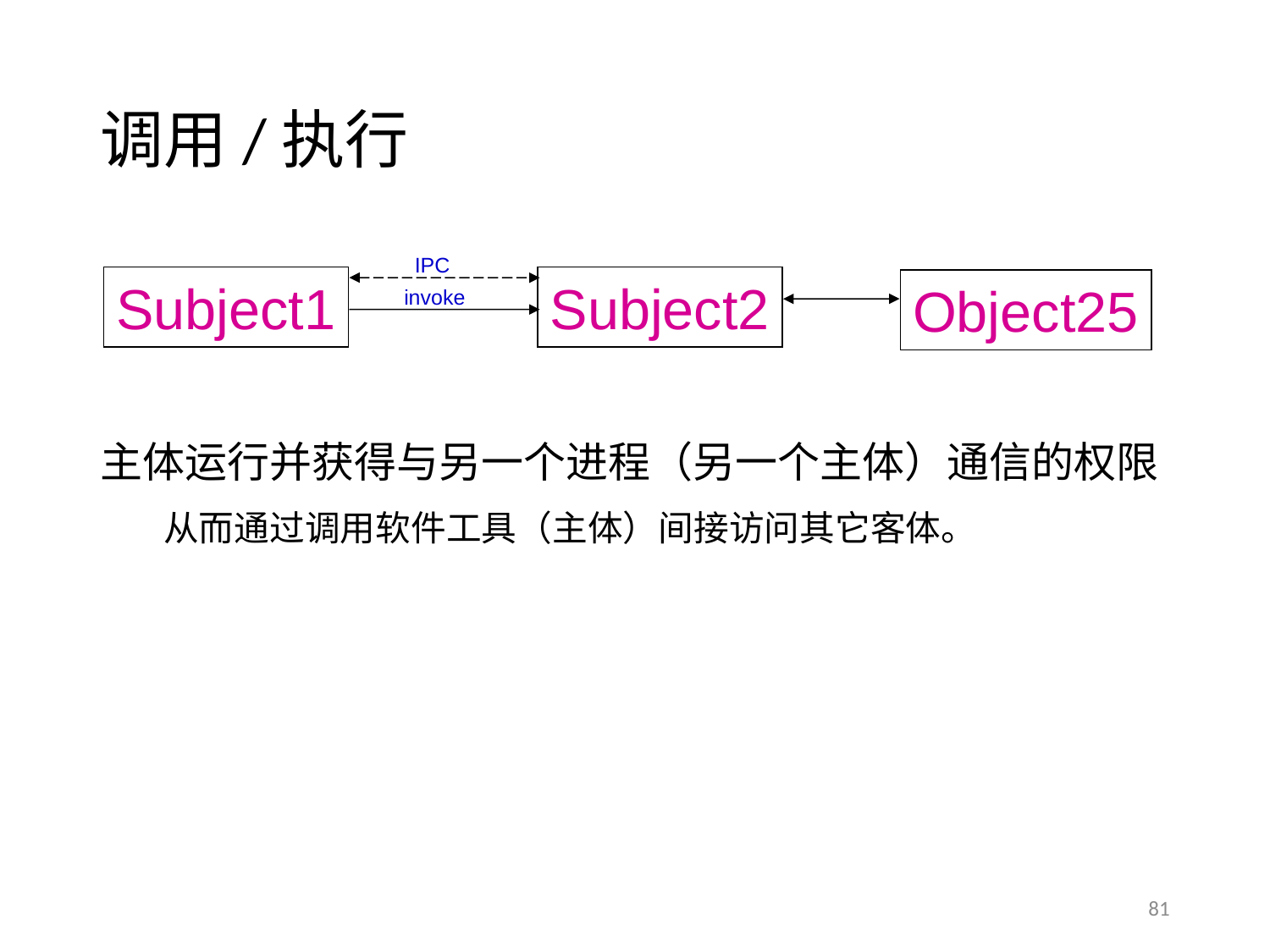

# 调用/执行
IPC
Subject1
Subject2
Object25

invoke

主体运行并获得与另一个进程（另一个主体）通信的权限
从而通过调用软件工具（主体）间接访问其它客体。
81